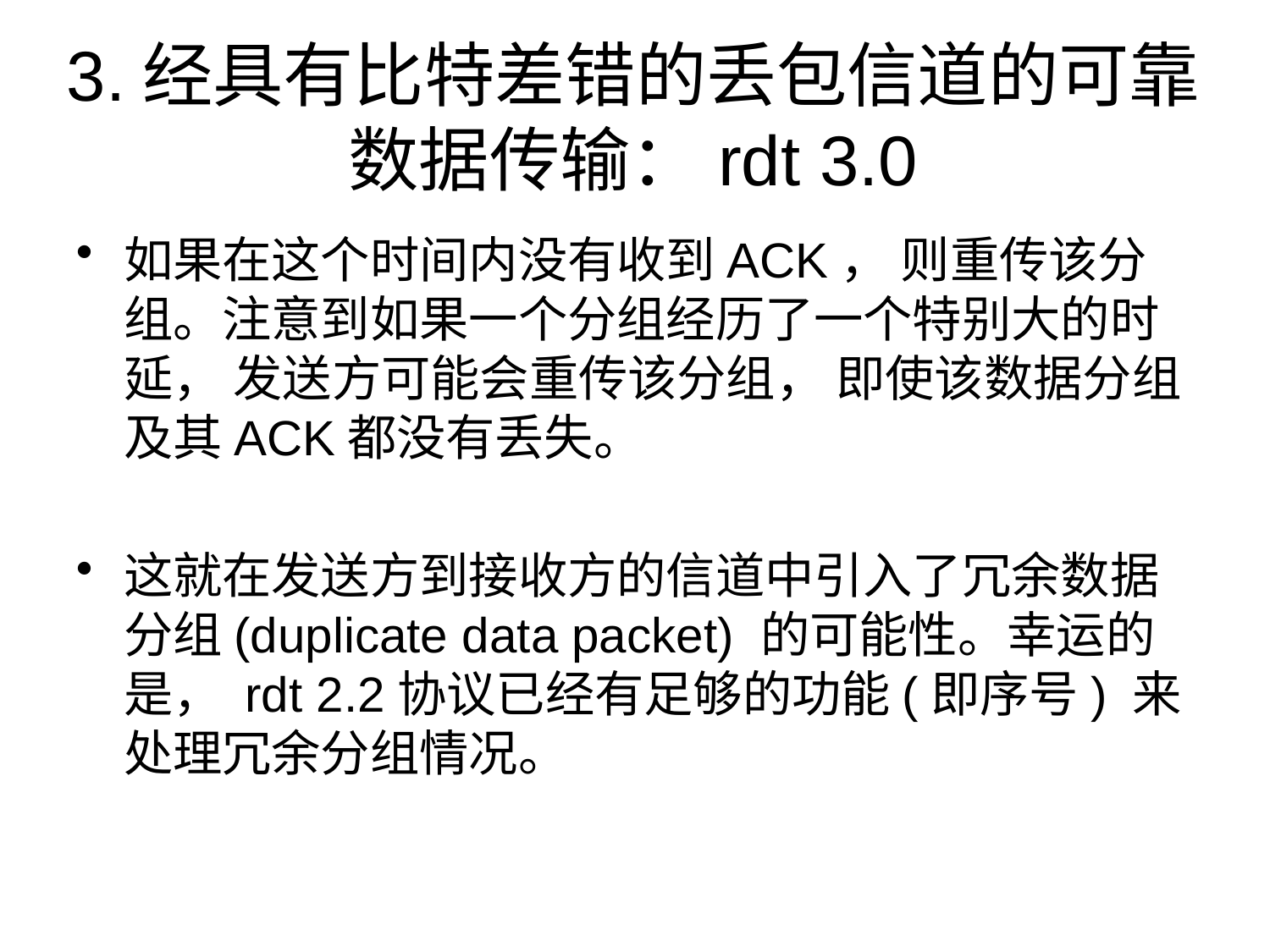

# 3.经具有比特差错的丢包信道的可靠数据传输：rdt 3.0
如果在这个时间内没有收到ACK， 则重传该分组。注意到如果一个分组经历了一个特别大的时延， 发送方可能会重传该分组， 即使该数据分组及其ACK都没有丢失。

这就在发送方到接收方的信道中引入了冗余数据分组(duplicate data packet) 的可能性。幸运的是， rdt 2.2协议已经有足够的功能(即序号) 来处理冗余分组情况。